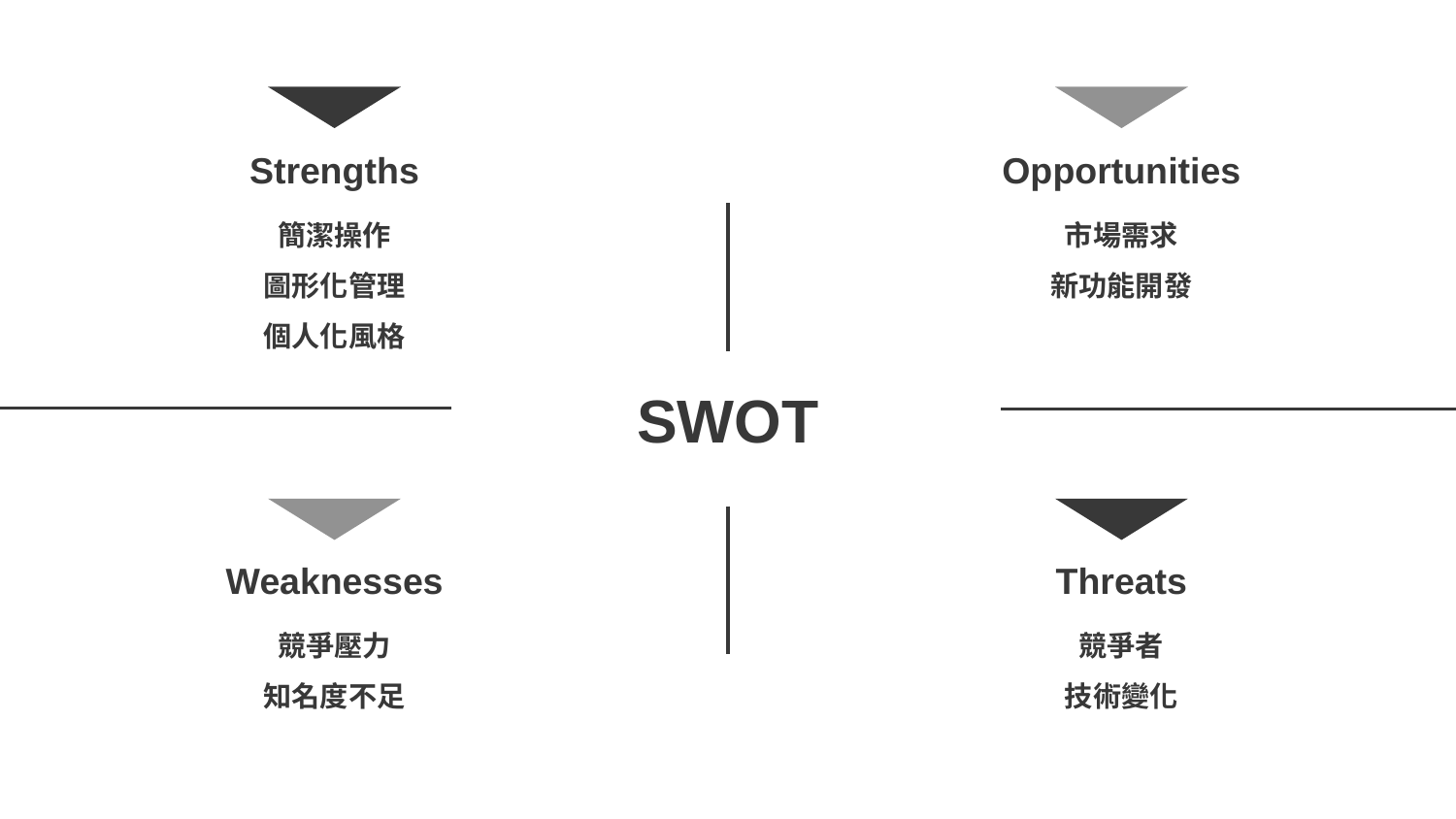

Strengths
Opportunities
簡潔操作
圖形化管理
個人化風格
市場需求
新功能開發
# SWOT

Weaknesses
Threats
競爭者
技術變化
競爭壓力
知名度不足